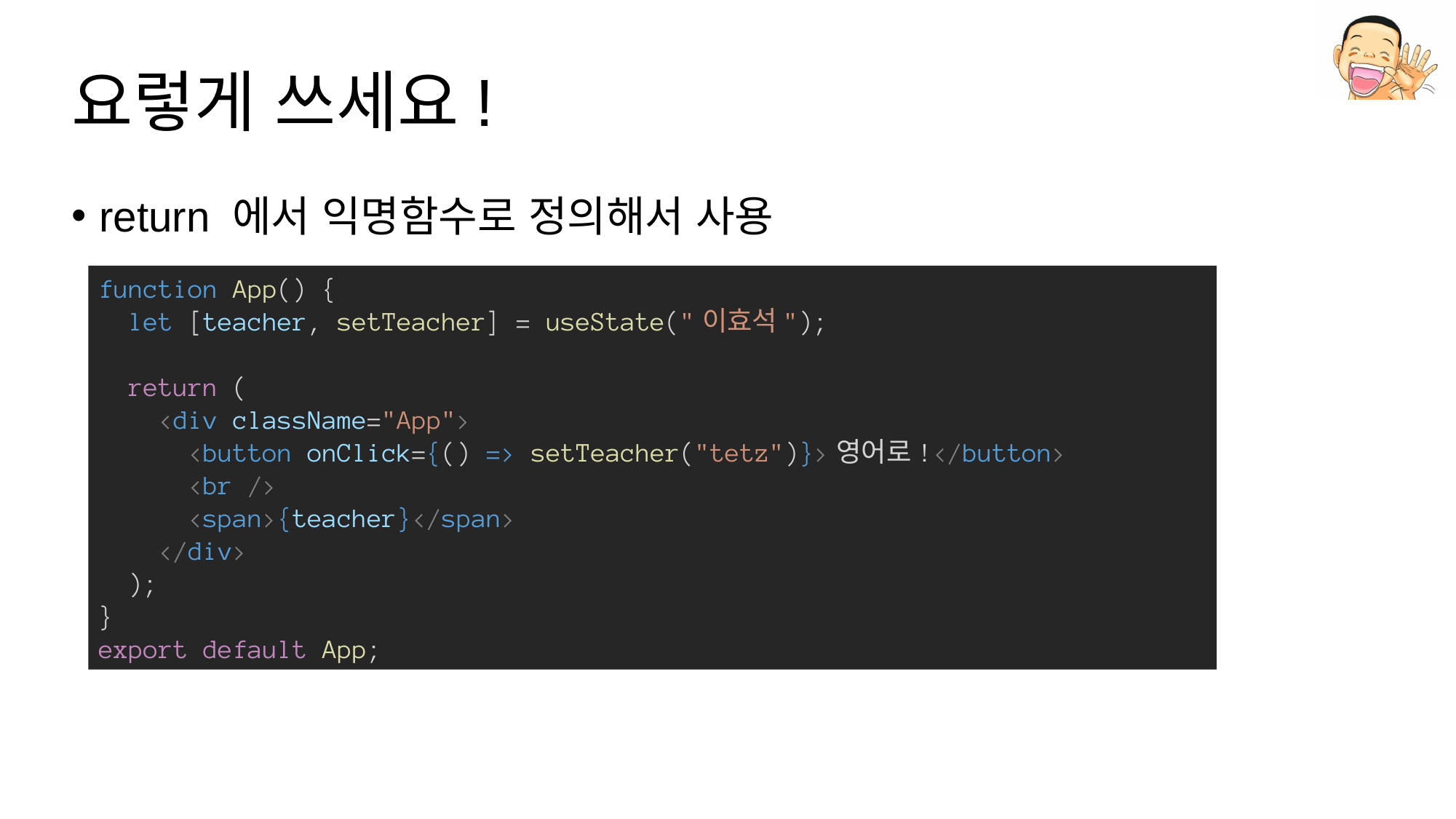

# 요렇게 쓰세요!
return 에서 익명함수로 정의해서 사용
function App() {
  let [teacher, setTeacher] = useState("이효석");
  return (
    <div className="App">
      <button onClick={() => setTeacher("tetz")}>영어로!</button>
      <br />
      <span>{teacher}</span>
    </div>
  );
}
export default App;